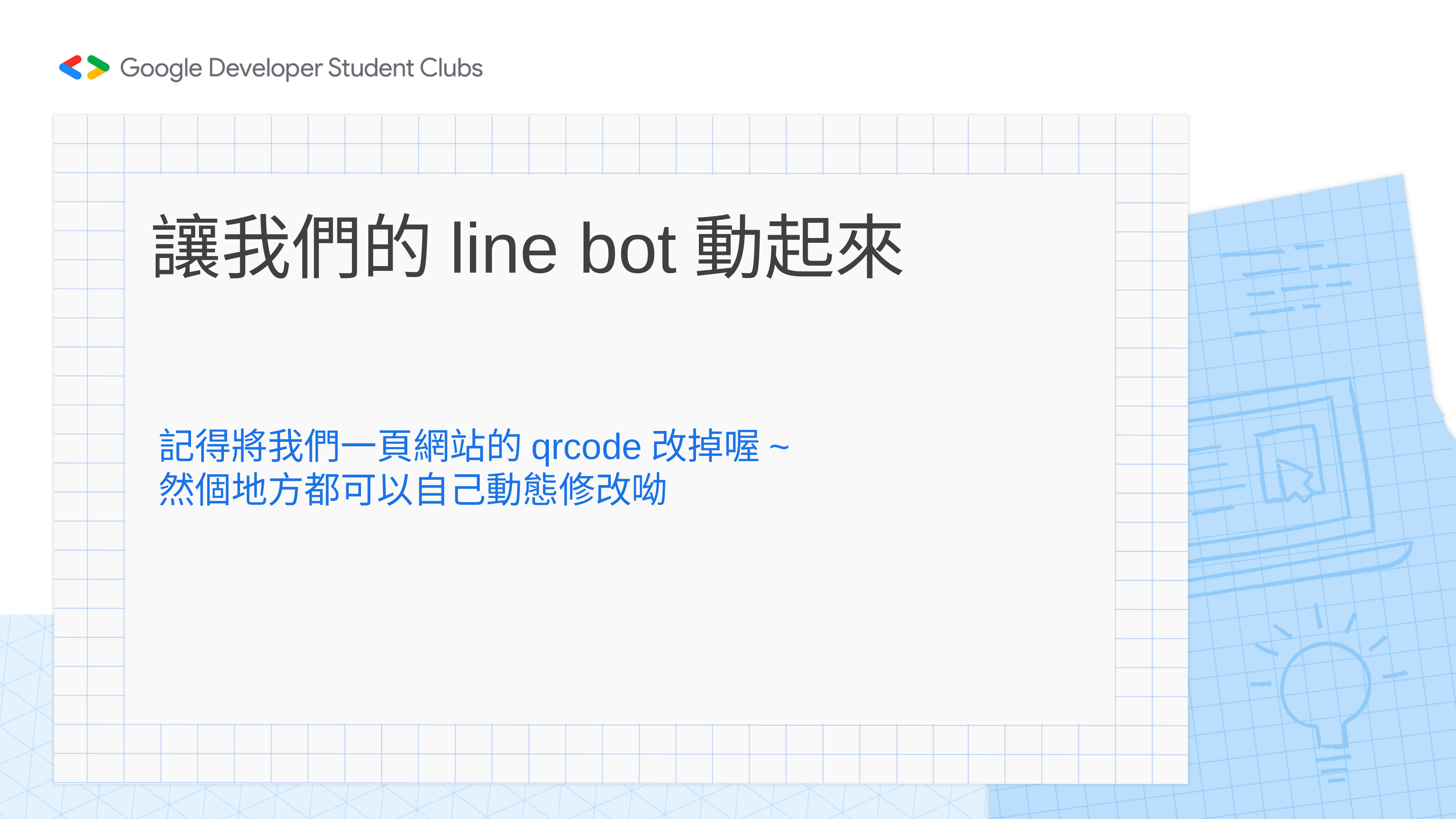

# 讓我們的line bot動起來
記得將我們一頁網站的qrcode改掉喔~
然個地方都可以自己動態修改呦